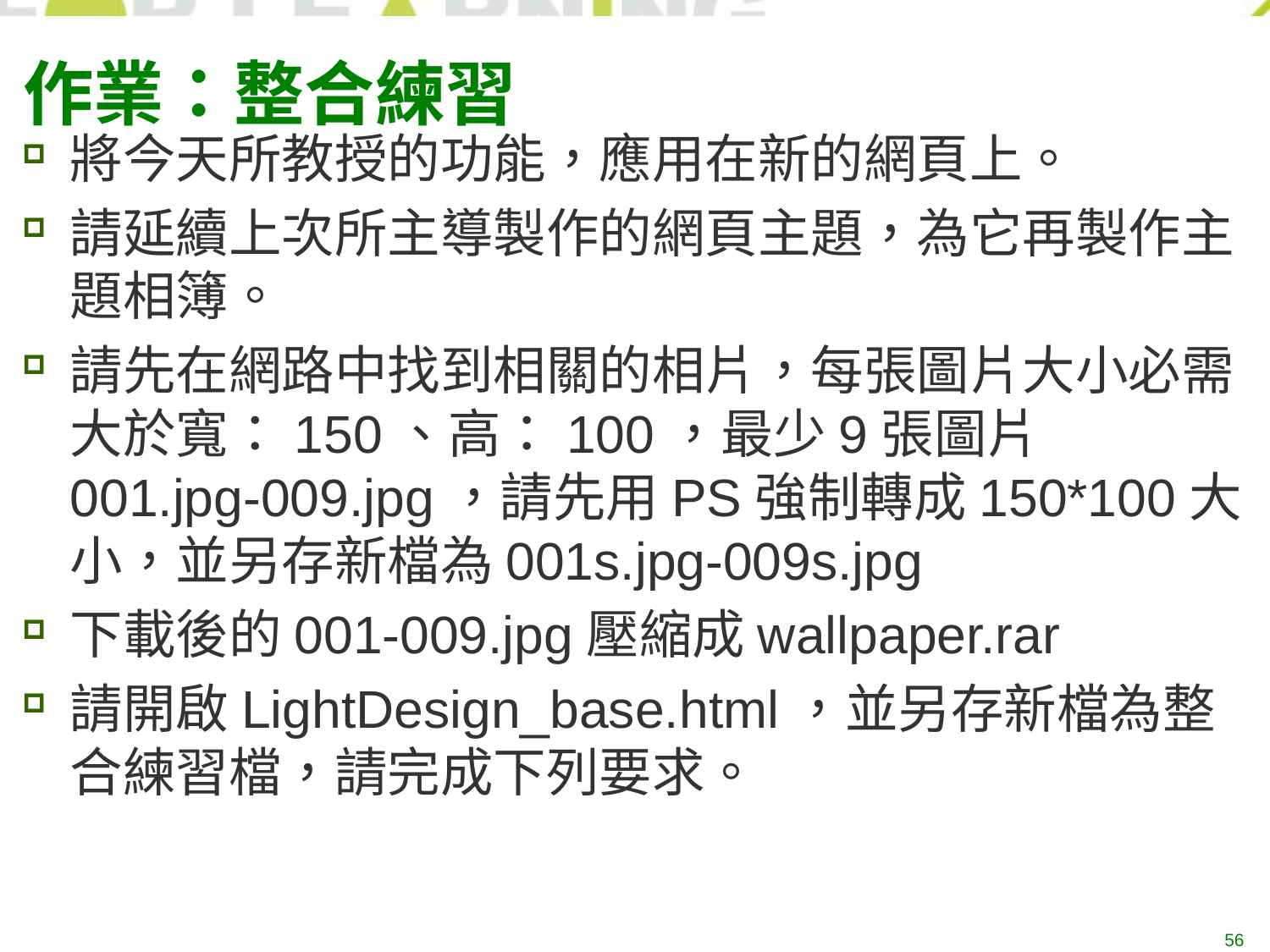

# 作業：整合練習
將今天所教授的功能，應用在新的網頁上。
請延續上次所主導製作的網頁主題，為它再製作主題相簿。
請先在網路中找到相關的相片，每張圖片大小必需大於寬：150、高：100，最少9張圖片001.jpg-009.jpg，請先用PS強制轉成150*100大小，並另存新檔為001s.jpg-009s.jpg
下載後的001-009.jpg壓縮成wallpaper.rar
請開啟LightDesign_base.html，並另存新檔為整合練習檔，請完成下列要求。

56